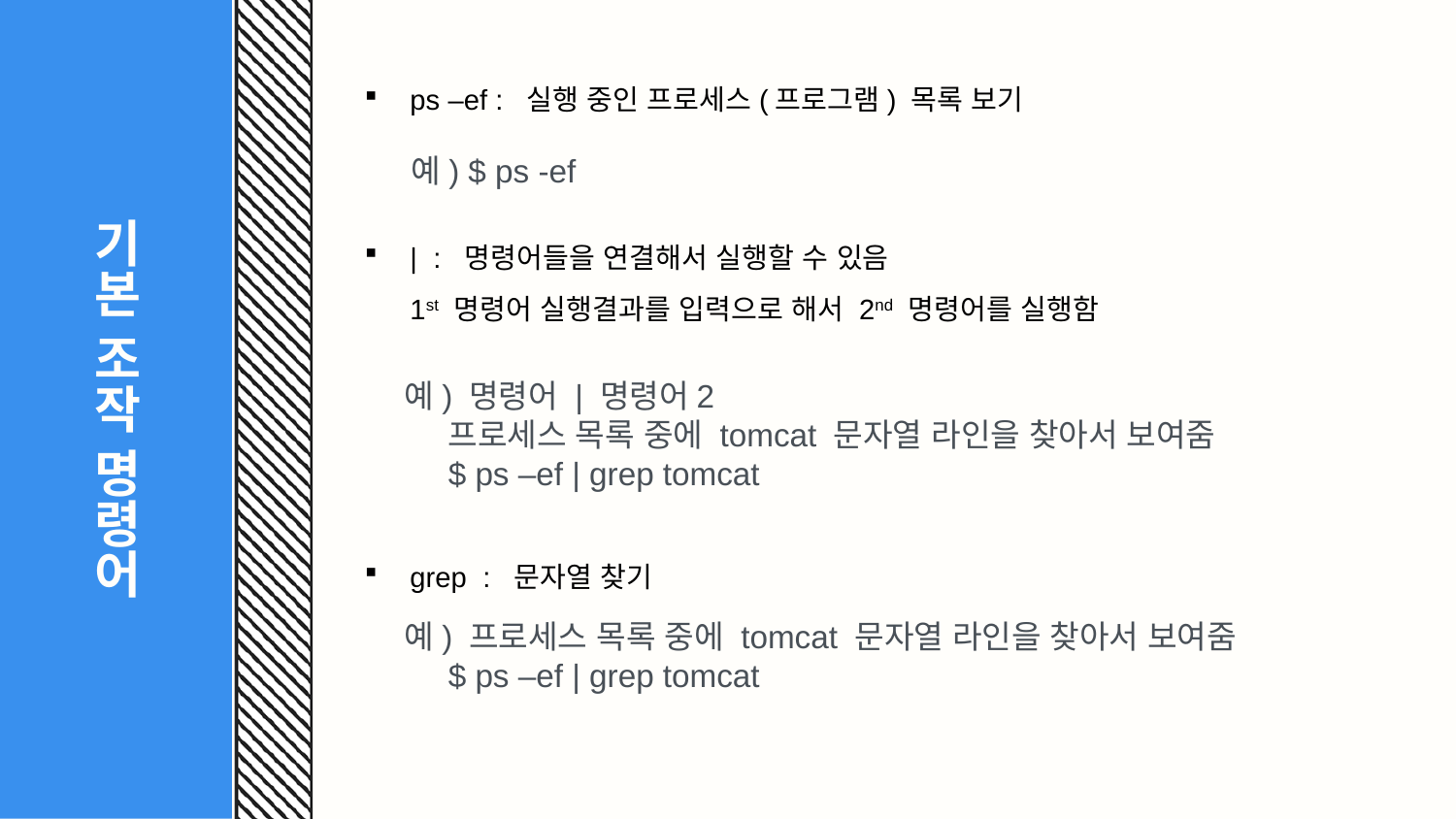

# 기본 조작 명령어
ps –ef :  실행 중인 프로세스(프로그램) 목록 보기
예) $ ps -ef
|  :  명령어들을 연결해서 실행할 수 있음
1st 명령어 실행결과를 입력으로 해서 2nd 명령어를 실행함
예) 명령어 | 명령어2
    프로세스 목록 중에 tomcat 문자열 라인을 찾아서 보여줌
    $ ps –ef | grep tomcat
grep  :  문자열 찾기
예) 프로세스 목록 중에 tomcat 문자열 라인을 찾아서 보여줌
    $ ps –ef | grep tomcat